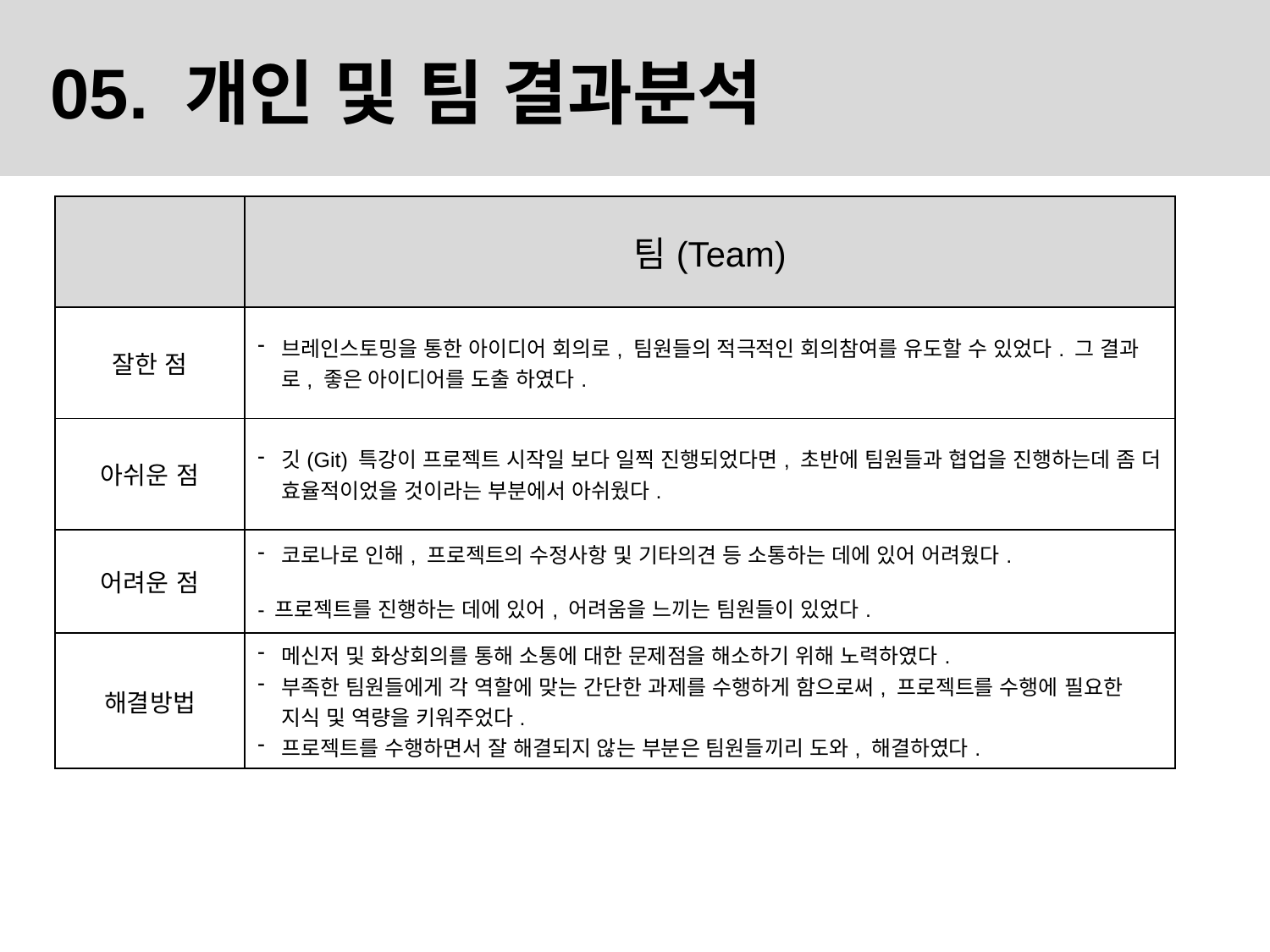

05. 개인 및 팀 결과분석
|  | 팀(Team) |
| --- | --- |
| 잘한 점 | 브레인스토밍을 통한 아이디어 회의로, 팀원들의 적극적인 회의참여를 유도할 수 있었다. 그 결과로, 좋은 아이디어를 도출 하였다. |
| 아쉬운 점 | 깃(Git) 특강이 프로젝트 시작일 보다 일찍 진행되었다면, 초반에 팀원들과 협업을 진행하는데 좀 더 효율적이었을 것이라는 부분에서 아쉬웠다. |
| 어려운 점 | 코로나로 인해, 프로젝트의 수정사항 및 기타의견 등 소통하는 데에 있어 어려웠다. - 프로젝트를 진행하는 데에 있어, 어려움을 느끼는 팀원들이 있었다. |
| 해결방법 | 메신저 및 화상회의를 통해 소통에 대한 문제점을 해소하기 위해 노력하였다. 부족한 팀원들에게 각 역할에 맞는 간단한 과제를 수행하게 함으로써, 프로젝트를 수행에 필요한 지식 및 역량을 키워주었다. 프로젝트를 수행하면서 잘 해결되지 않는 부분은 팀원들끼리 도와, 해결하였다. |